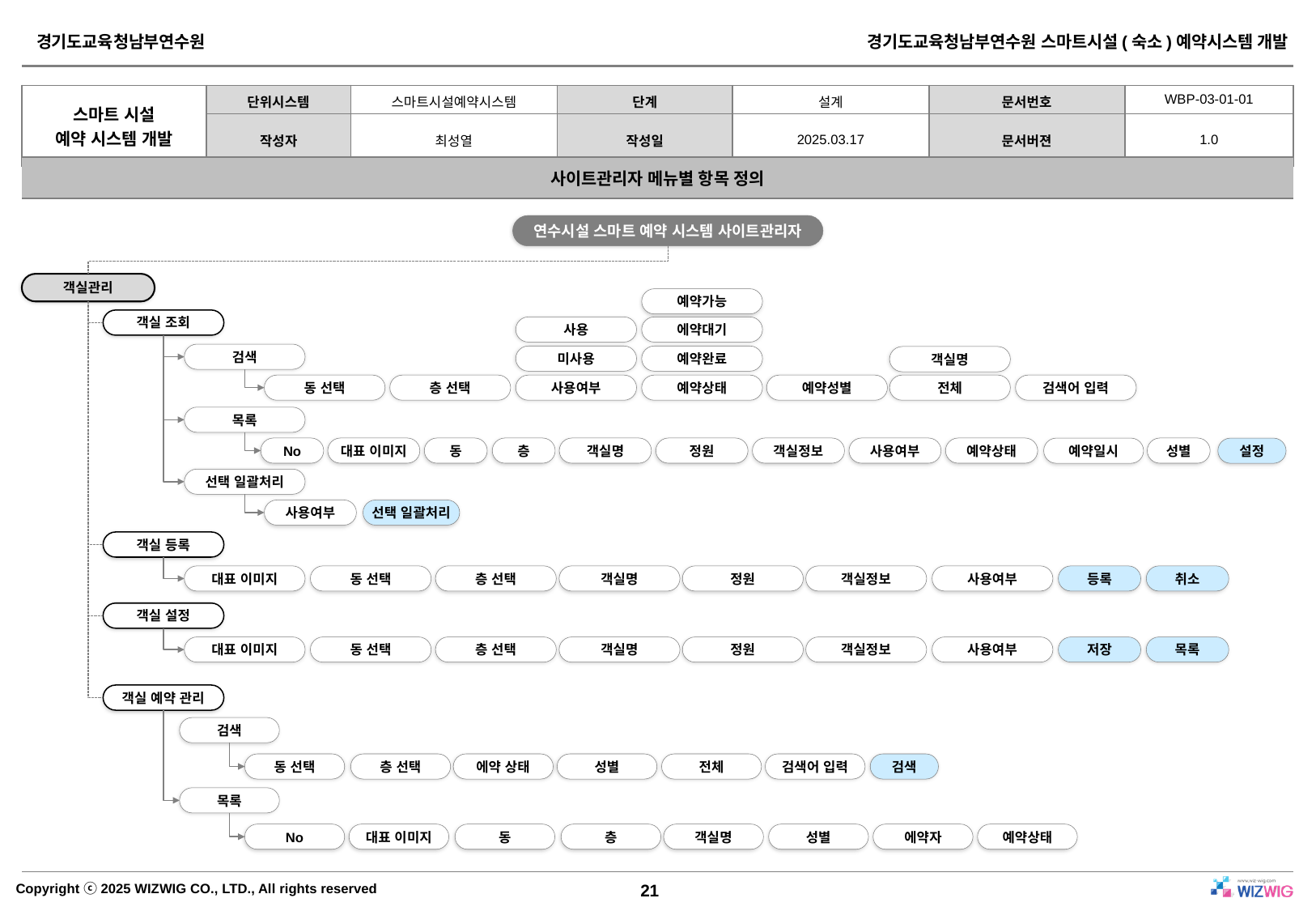

| 사이트관리자 메뉴별 항목 정의 |
| --- |
연수시설 스마트 예약 시스템 사이트관리자
객실관리
예약가능
객실 조회
사용
에약대기
검색
미사용
예약완료
객실명
동 선택
층 선택
사용여부
예약상태
예약성별
전체
검색어 입력
목록
No
대표 이미지
동
층
객실명
정원
객실정보
사용여부
예약상태
성별
예약일시
설정
선택 일괄처리
사용여부
선택 일괄처리
객실 등록
대표 이미지
동 선택
층 선택
객실명
정원
객실정보
사용여부
등록
취소
객실 설정
대표 이미지
동 선택
층 선택
객실명
정원
객실정보
사용여부
저장
목록
객실 예약 관리
검색
검색
동 선택
층 선택
에약 상태
성별
전체
검색어 입력
목록
No
대표 이미지
동
층
객실명
성별
에약자
예약상태